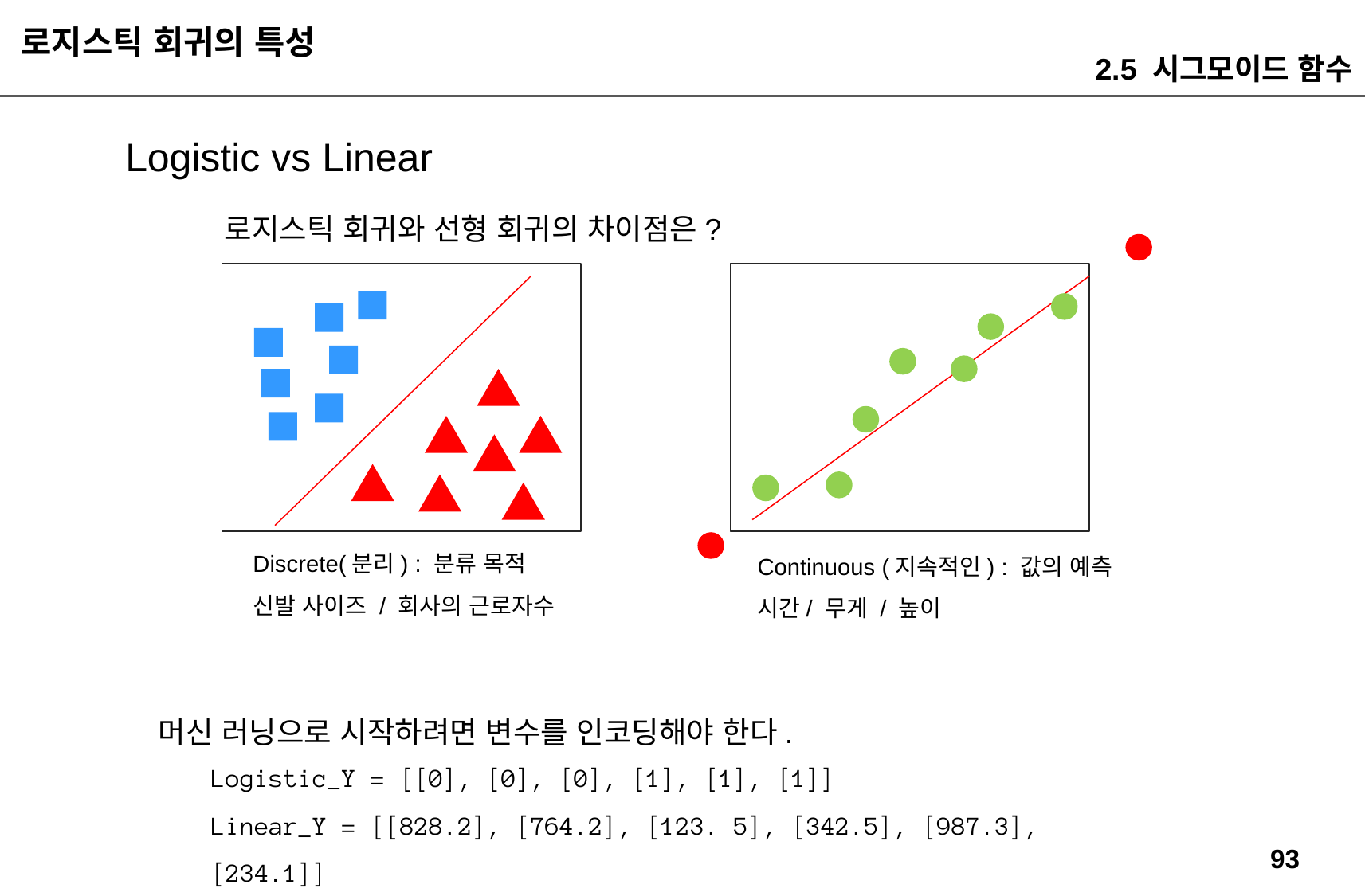

로지스틱 회귀의 특성
2.5 시그모이드 함수
Logistic vs Linear
로지스틱 회귀와 선형 회귀의 차이점은?

Discrete(분리) : 분류 목적
신발 사이즈 / 회사의 근로자수

Continuous (지속적인) : 값의 예측
시간/ 무게 / 높이
머신 러닝으로 시작하려면 변수를 인코딩해야 한다.
Logistic_Y = [[0], [0], [0], [1], [1], [1]]
Linear_Y = [[828.2], [764.2], [123. 5], [342.5], [987.3], [234.1]]